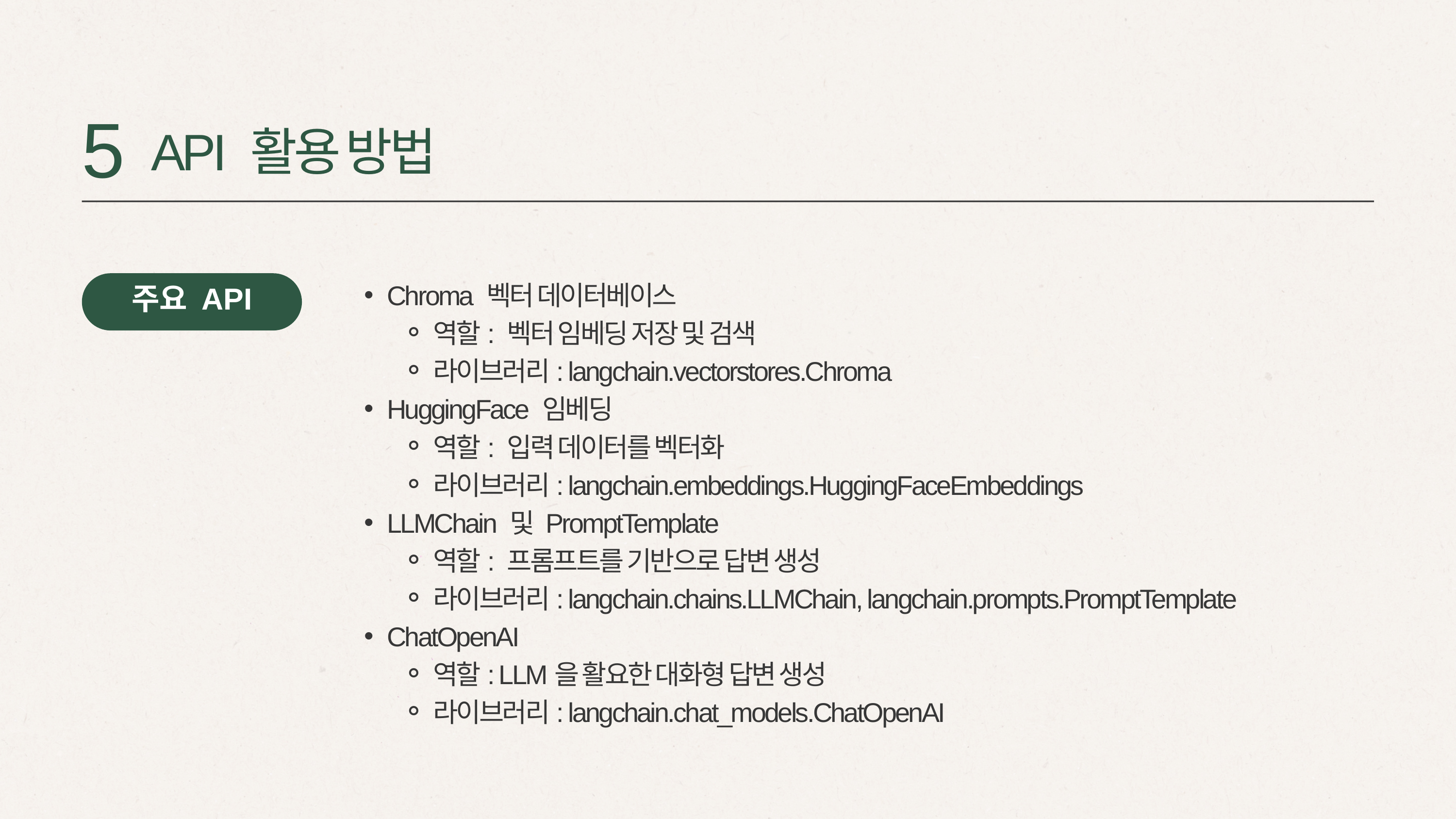

5
API 활용 방법

Chroma 벡터 데이터베이스
역할: 벡터 임베딩 저장 및 검색
라이브러리: langchain.vectorstores.Chroma
HuggingFace 임베딩
역할: 입력 데이터를 벡터화
라이브러리: langchain.embeddings.HuggingFaceEmbeddings
LLMChain 및 PromptTemplate
역할: 프롬프트를 기반으로 답변 생성
라이브러리: langchain.chains.LLMChain, langchain.prompts.PromptTemplate
ChatOpenAI
역할: LLM을 활요한 대화형 답변 생성
라이브러리: langchain.chat_models.ChatOpenAI

주요 API